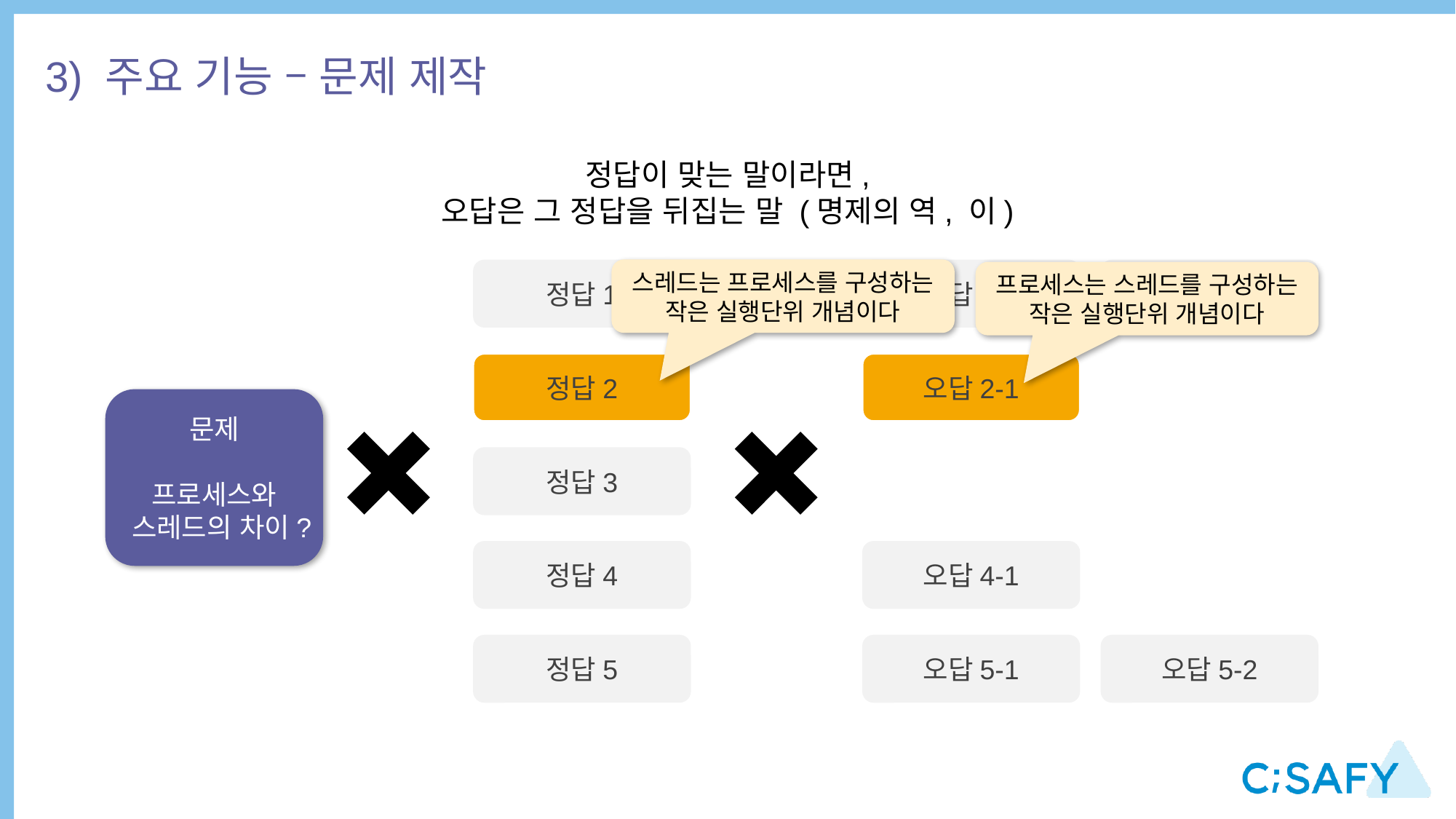

3) 주요 기능 – 문제 제작
정답이 맞는 말이라면,
오답은 그 정답을 뒤집는 말 (명제의 역, 이)

스레드는 프로세스를 구성하는 작은 실행단위 개념이다
정답1
오답1-1
오답1-2

프로세스는 스레드를 구성하는 작은 실행단위 개념이다
정답2
오답2-1
문제
프로세스와 스레드의 차이?

정답3
정답4
오답4-1
정답5
오답5-1
오답5-2